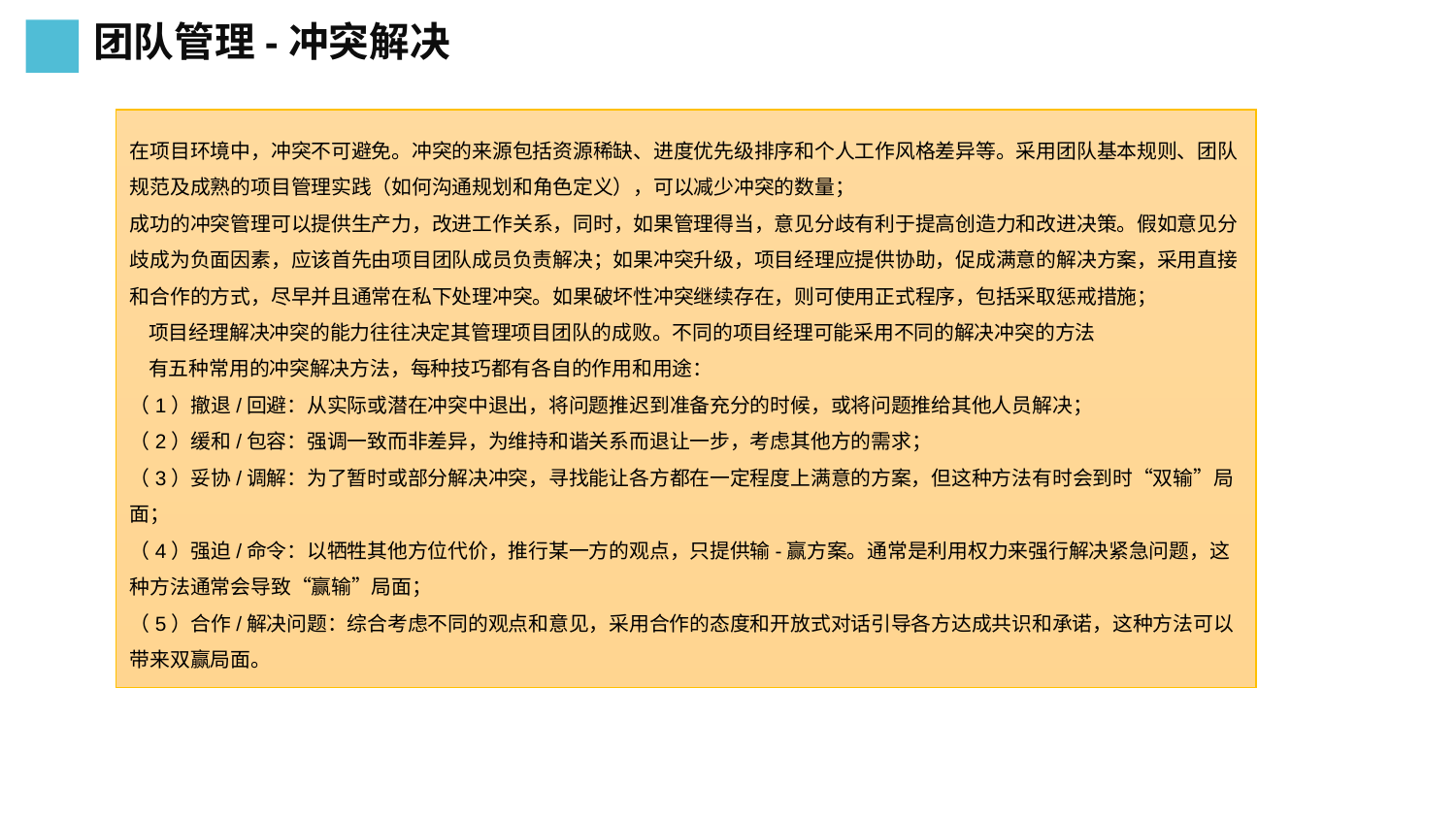

团队管理-冲突解决

在项目环境中，冲突不可避免。冲突的来源包括资源稀缺、进度优先级排序和个人工作风格差异等。采用团队基本规则、团队规范及成熟的项目管理实践（如何沟通规划和角色定义），可以减少冲突的数量；
成功的冲突管理可以提供生产力，改进工作关系，同时，如果管理得当，意见分歧有利于提高创造力和改进决策。假如意见分歧成为负面因素，应该首先由项目团队成员负责解决；如果冲突升级，项目经理应提供协助，促成满意的解决方案，采用直接和合作的方式，尽早并且通常在私下处理冲突。如果破坏性冲突继续存在，则可使用正式程序，包括采取惩戒措施；
   项目经理解决冲突的能力往往决定其管理项目团队的成败。不同的项目经理可能采用不同的解决冲突的方法
   有五种常用的冲突解决方法，每种技巧都有各自的作用和用途：
（1）撤退/回避：从实际或潜在冲突中退出，将问题推迟到准备充分的时候，或将问题推给其他人员解决；
（2）缓和/包容：强调一致而非差异，为维持和谐关系而退让一步，考虑其他方的需求；
（3）妥协/调解：为了暂时或部分解决冲突，寻找能让各方都在一定程度上满意的方案，但这种方法有时会到时“双输”局面；
（4）强迫/命令：以牺牲其他方位代价，推行某一方的观点，只提供输-赢方案。通常是利用权力来强行解决紧急问题，这种方法通常会导致“赢输”局面；
（5）合作/解决问题：综合考虑不同的观点和意见，采用合作的态度和开放式对话引导各方达成共识和承诺，这种方法可以带来双赢局面。